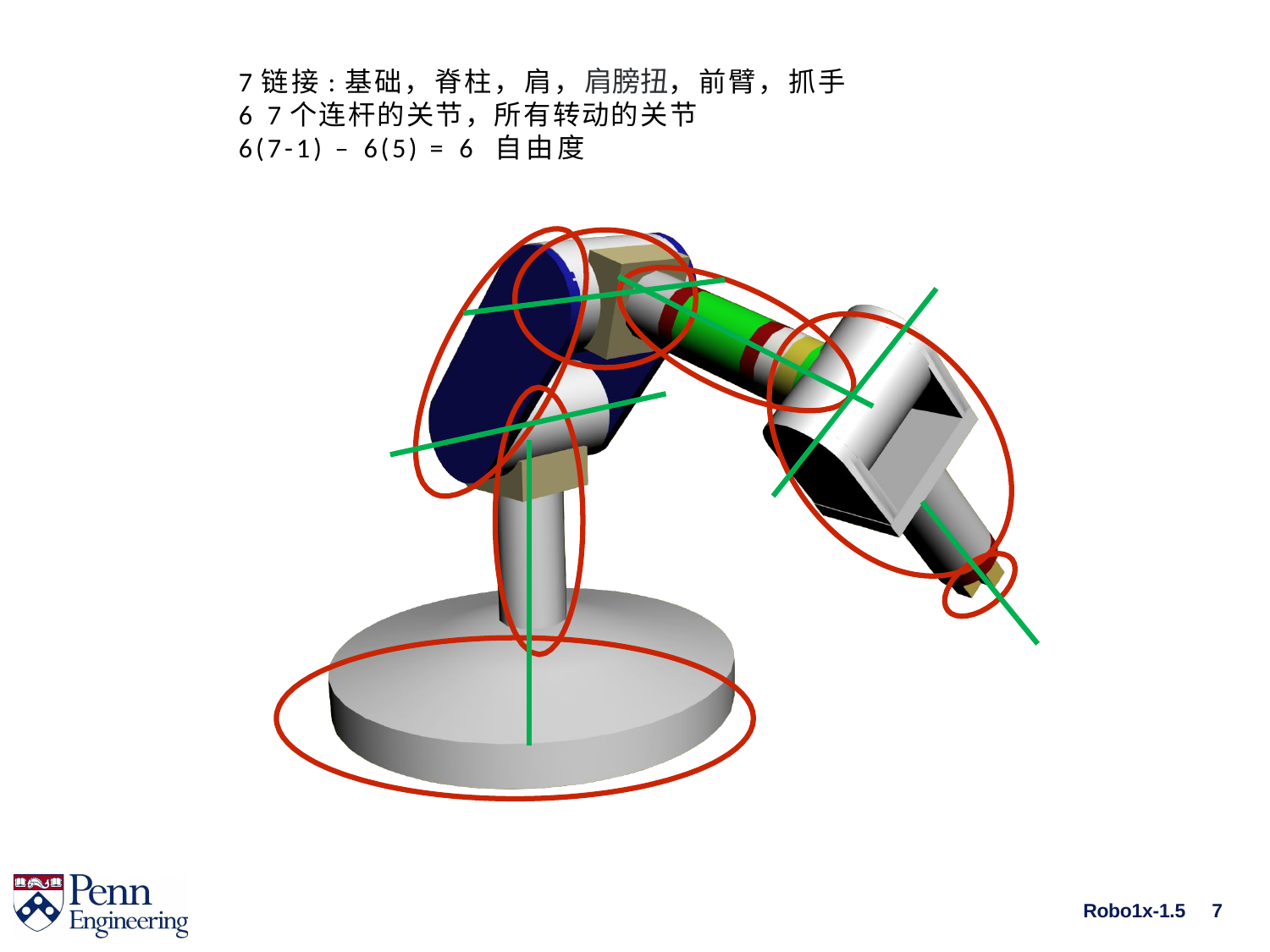

7链接:基础，脊柱，肩，肩膀扭，前臂，抓手
6 7个连杆的关节，所有转动的关节
6(7-1) – 6(5) = 6 自由度

Robo1x-1.5
7